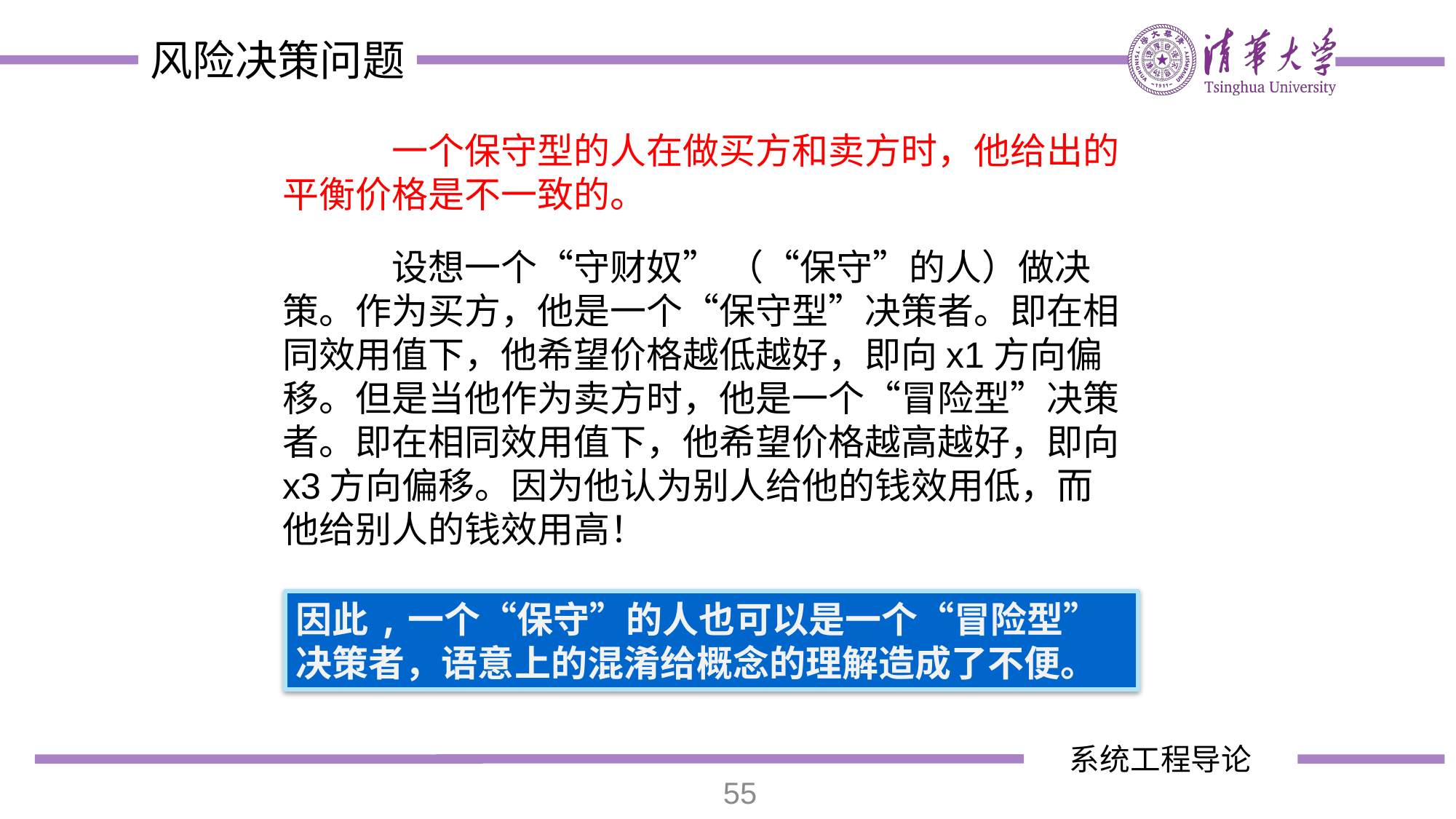

一个保守型的人在做买方和卖方时，他给出的平衡价格是不一致的。
	设想一个“守财奴” （“保守”的人）做决策。作为买方，他是一个“保守型”决策者。即在相同效用值下，他希望价格越低越好，即向x1方向偏移。但是当他作为卖方时，他是一个“冒险型”决策者。即在相同效用值下，他希望价格越高越好，即向x3方向偏移。因为他认为别人给他的钱效用低，而他给别人的钱效用高！
因此,一个“保守”的人也可以是一个“冒险型”决策者，语意上的混淆给概念的理解造成了不便。